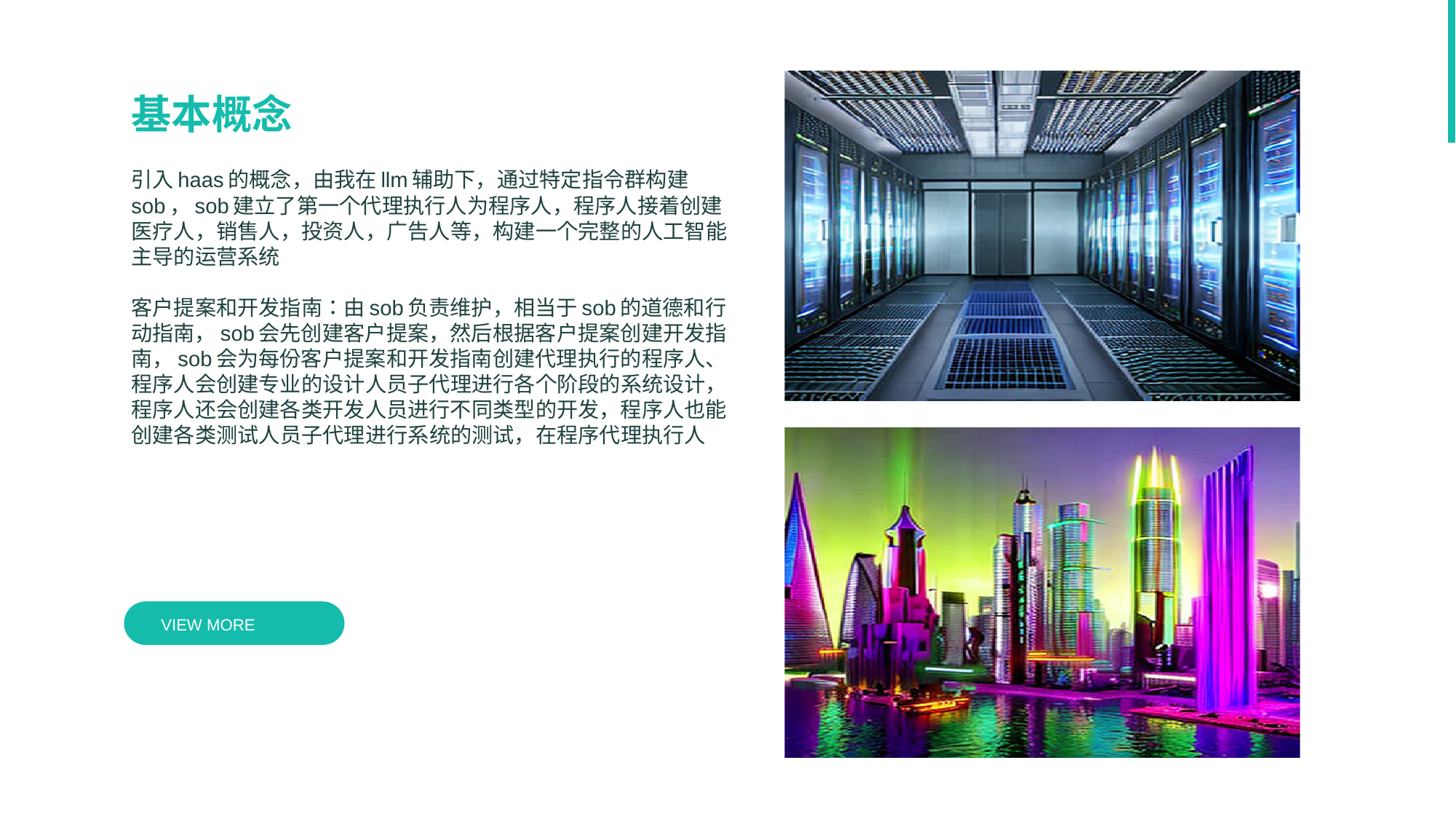

基本概念
引入haas的概念，由我在llm辅助下，通过特定指令群构建sob，sob建立了第一个代理执行人为程序人，程序人接着创建医疗人，销售人，投资人，广告人等，构建一个完整的人工智能主导的运营系统

客户提案和开发指南：由sob负责维护，相当于sob的道德和行动指南，sob会先创建客户提案，然后根据客户提案创建开发指南，sob会为每份客户提案和开发指南创建代理执行的程序人、程序人会创建专业的设计人员子代理进行各个阶段的系统设计，程序人还会创建各类开发人员进行不同类型的开发，程序人也能创建各类测试人员子代理进行系统的测试，在程序代理执行人

VIEW MORE